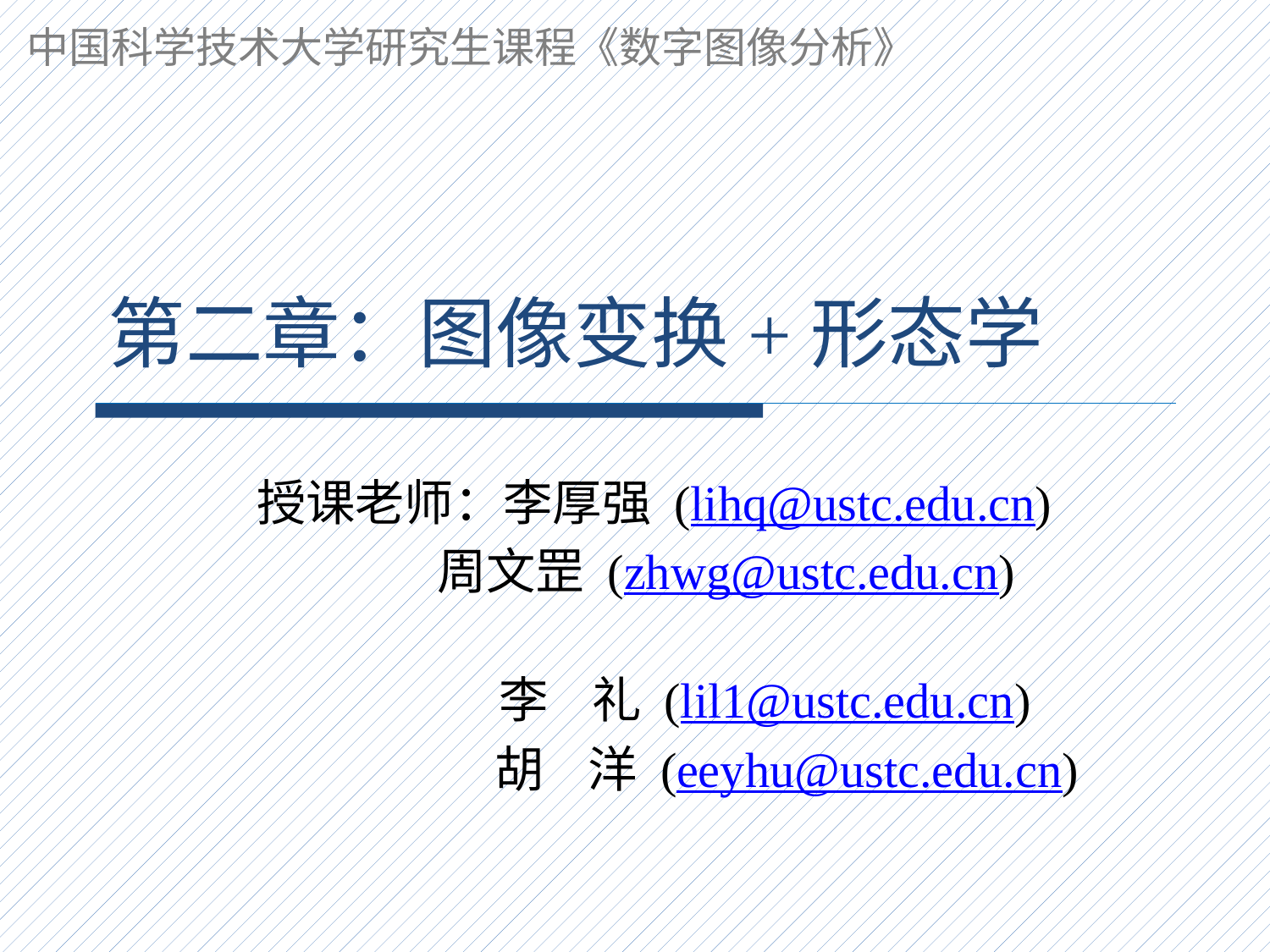

# 第二章：图像变换+形态学
授课老师：李厚强 (lihq@ustc.edu.cn)
                      周文罡 (zhwg@ustc.edu.cn)
                   李    礼 (lil1@ustc.edu.cn)
                       胡    洋 (eeyhu@ustc.edu.cn)